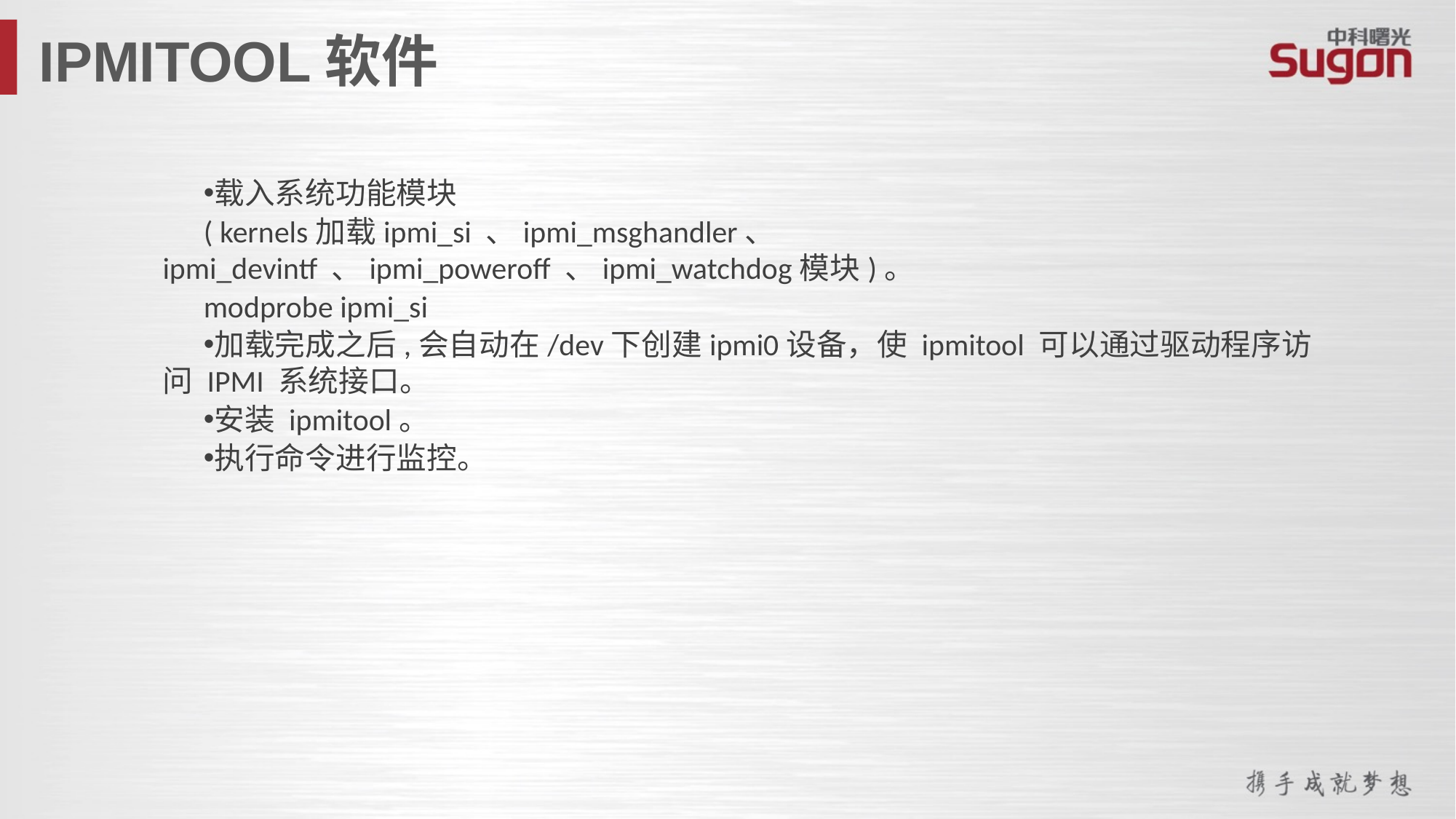

IPMITOOL软件
载入系统功能模块
( kernels加载ipmi_si 、ipmi_msghandler、 ipmi_devintf 、ipmi_poweroff 、ipmi_watchdog模块)。
modprobe ipmi_si
加载完成之后,会自动在/dev下创建ipmi0设备，使 ipmitool 可以通过驱动程序访问 IPMI 系统接口。
安装 ipmitool。
执行命令进行监控。